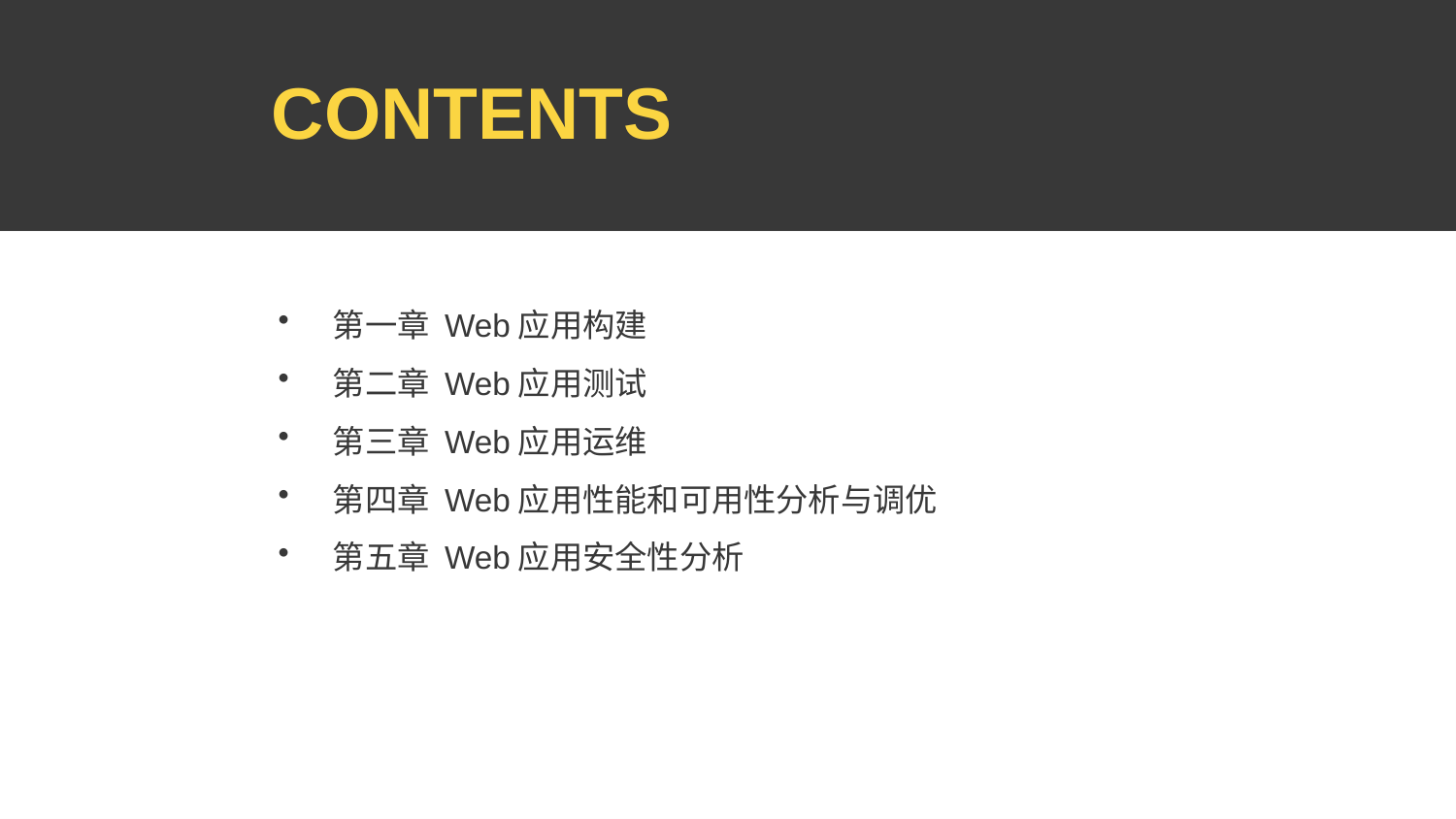

CONTENTS
第一章 Web应用构建
第二章 Web应用测试
第三章 Web应用运维
第四章 Web应用性能和可用性分析与调优
第五章 Web应用安全性分析